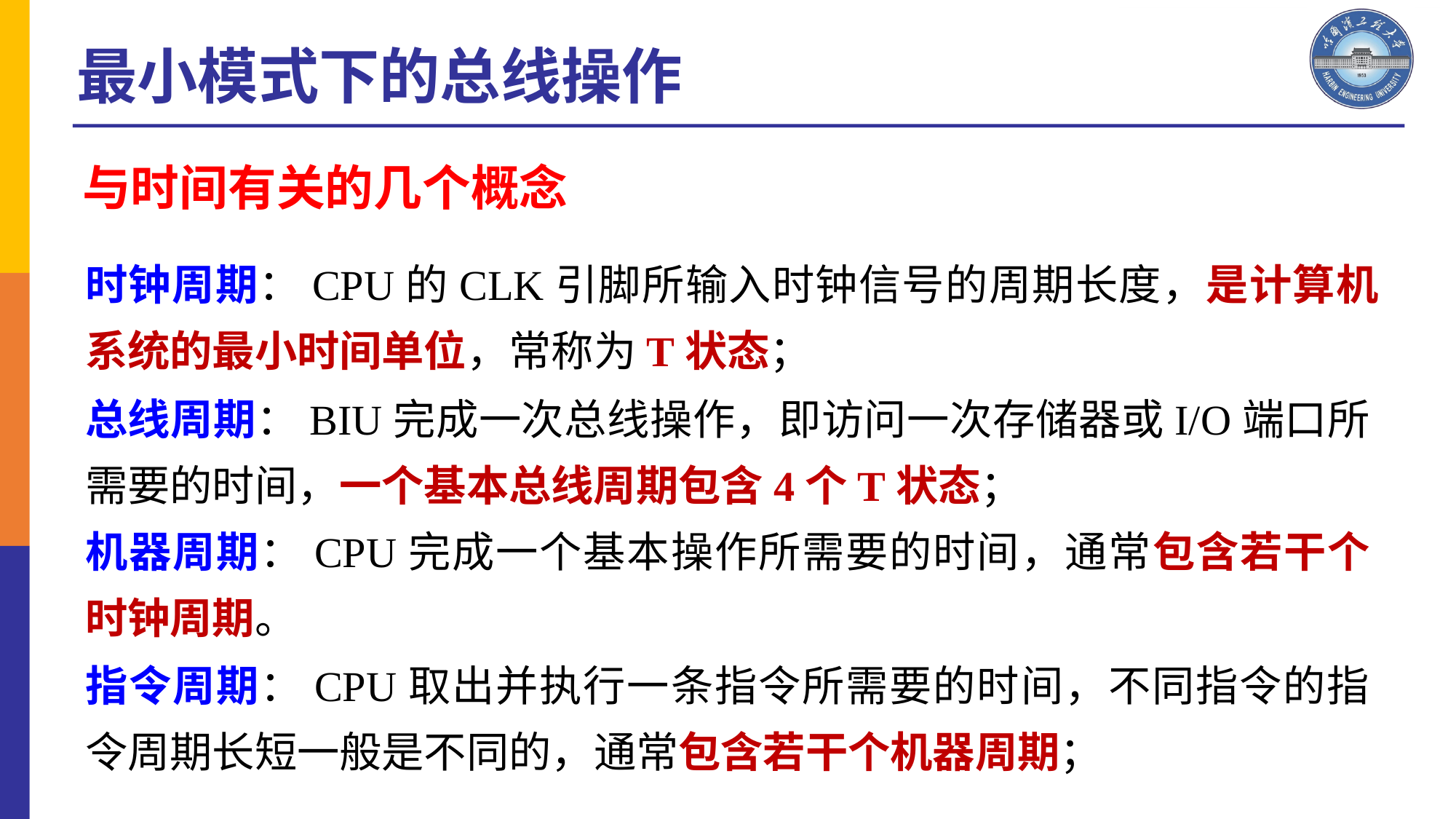

最小模式下的总线操作

与时间有关的几个概念
时钟周期：CPU的CLK引脚所输入时钟信号的周期长度，是计算机系统的最小时间单位，常称为T状态；
总线周期：BIU完成一次总线操作，即访问一次存储器或I/O端口所需要的时间，一个基本总线周期包含4个T状态；
机器周期：CPU完成一个基本操作所需要的时间，通常包含若干个时钟周期。
指令周期：CPU取出并执行一条指令所需要的时间，不同指令的指令周期长短一般是不同的，通常包含若干个机器周期；